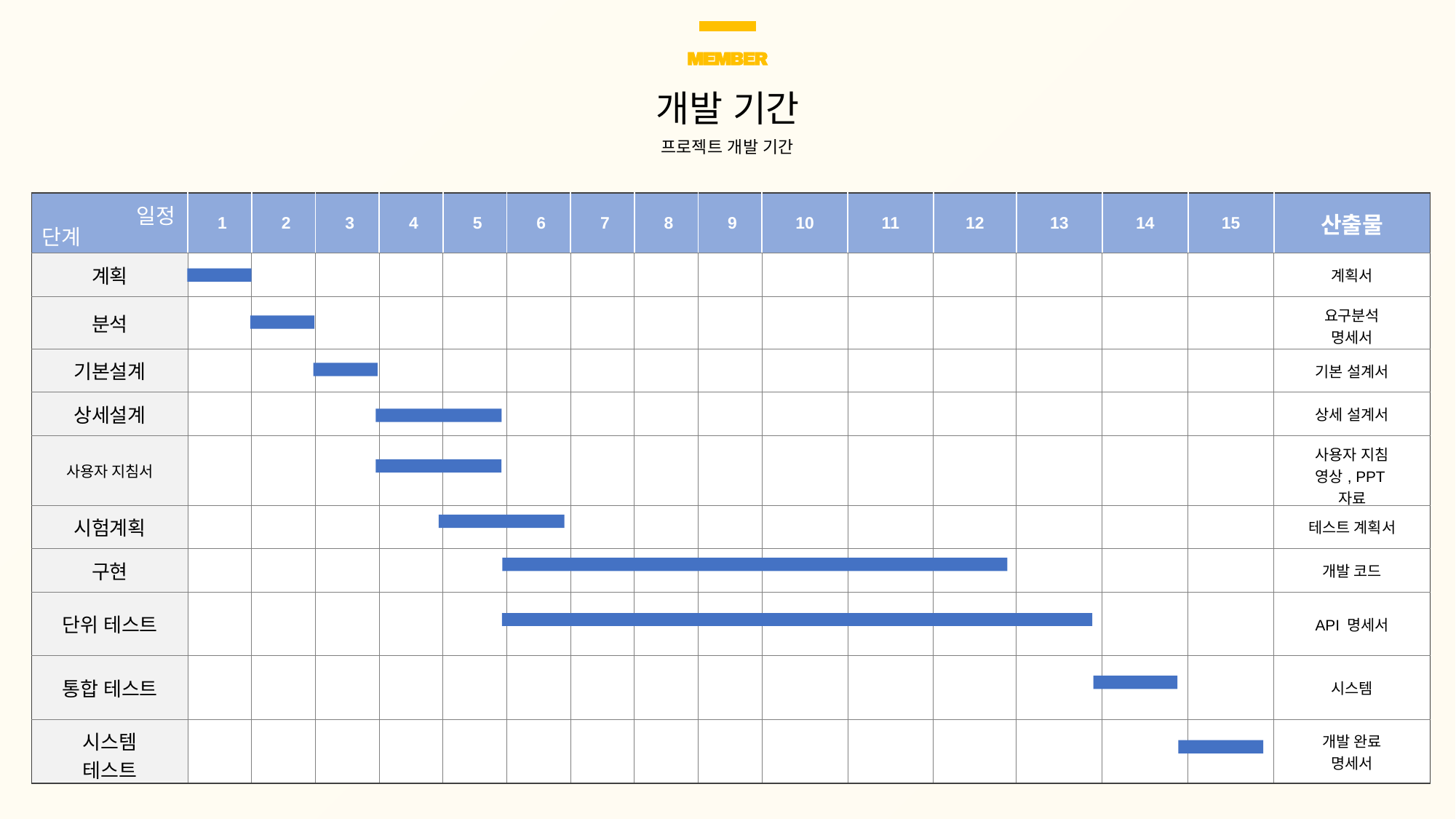

MEMBER
개발 기간
프로젝트 개발 기간
|  | 1 | 2 | 3 | 4 | 5 | 6 | 7 | 8 | 9 | 10 | 11 | 12 | 13 | 14 | 15 | 산출물 |
| --- | --- | --- | --- | --- | --- | --- | --- | --- | --- | --- | --- | --- | --- | --- | --- | --- |
| 계획 |  |  |  |  |  |  |  |  |  |  |  |  |  |  |  | 계획서 |
| 분석 |  |  |  |  |  |  |  |  |  |  |  |  |  |  |  | 요구분석 명세서 |
| 기본설계 |  |  |  |  |  |  |  |  |  |  |  |  |  |  |  | 기본 설계서 |
| 상세설계 |  |  |  |  |  |  |  |  |  |  |  |  |  |  |  | 상세 설계서 |
| 사용자 지침서 |  |  |  |  |  |  |  |  |  |  |  |  |  |  |  | 사용자 지침 영상, PPT자료 |
| 시험계획 |  |  |  |  |  |  |  |  |  |  |  |  |  |  |  | 테스트 계획서 |
| 구현 |  |  |  |  |  |  |  |  |  |  |  |  |  |  |  | 개발 코드 |
| 단위 테스트 |  |  |  |  |  |  |  |  |  |  |  |  |  |  |  | API 명세서 |
| 통합 테스트 |  |  |  |  |  |  |  |  |  |  |  |  |  |  |  | 시스템 |
| 시스템 테스트 |  |  |  |  |  |  |  |  |  |  |  |  |  |  |  | 개발 완료 명세서 |
일정
단계